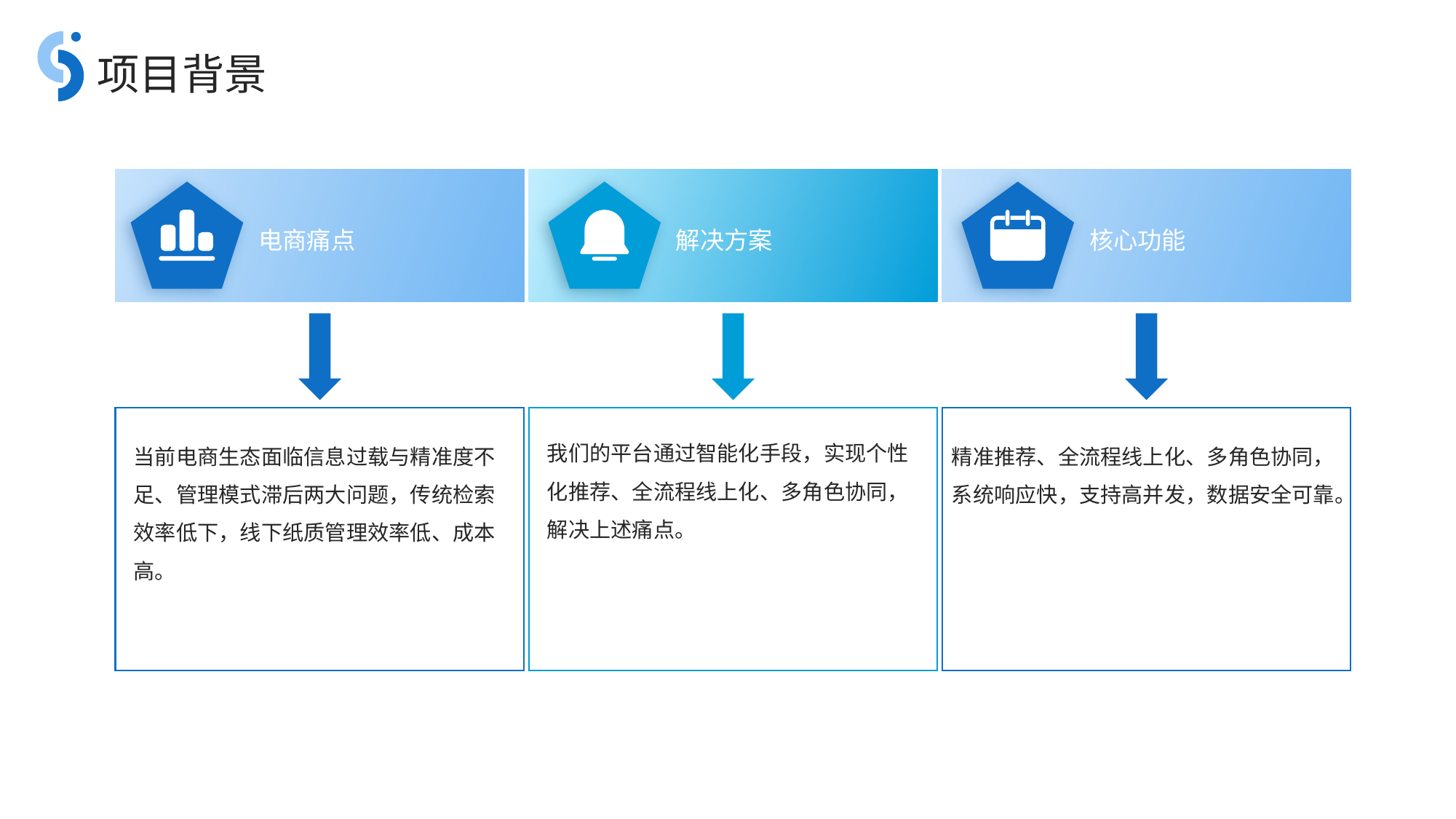

项目背景

电商痛点
解决方案
核心功能

我们的平台通过智能化手段，实现个性化推荐、全流程线上化、多角色协同，解决上述痛点。
当前电商生态面临信息过载与精准度不足、管理模式滞后两大问题，传统检索效率低下，线下纸质管理效率低、成本高。
精准推荐、全流程线上化、多角色协同，系统响应快，支持高并发，数据安全可靠。